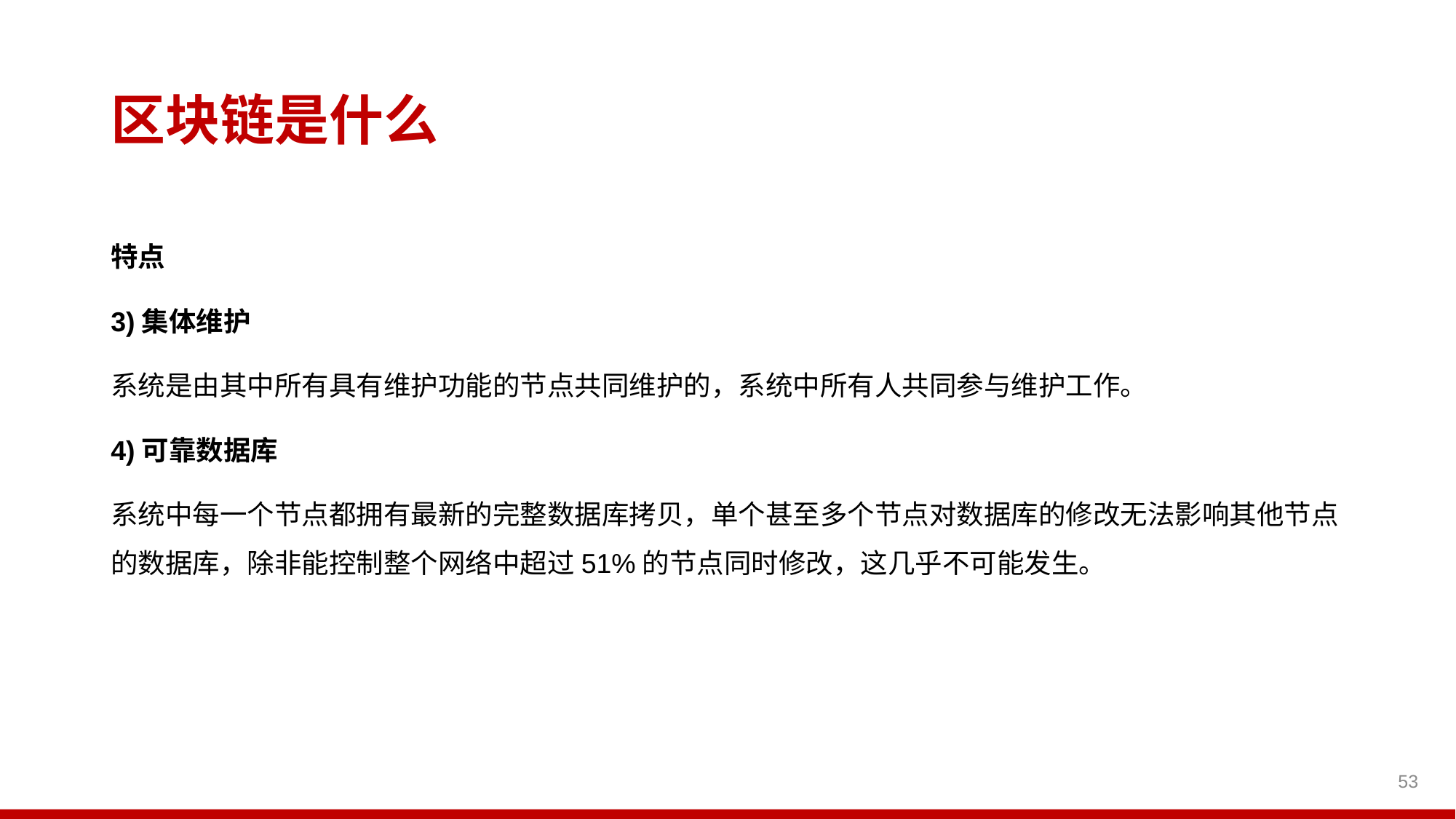

区块链是什么
特点
3)集体维护
系统是由其中所有具有维护功能的节点共同维护的，系统中所有人共同参与维护工作。
4)可靠数据库
系统中每一个节点都拥有最新的完整数据库拷贝，单个甚至多个节点对数据库的修改无法影响其他节点的数据库，除非能控制整个网络中超过51%的节点同时修改，这几乎不可能发生。
53